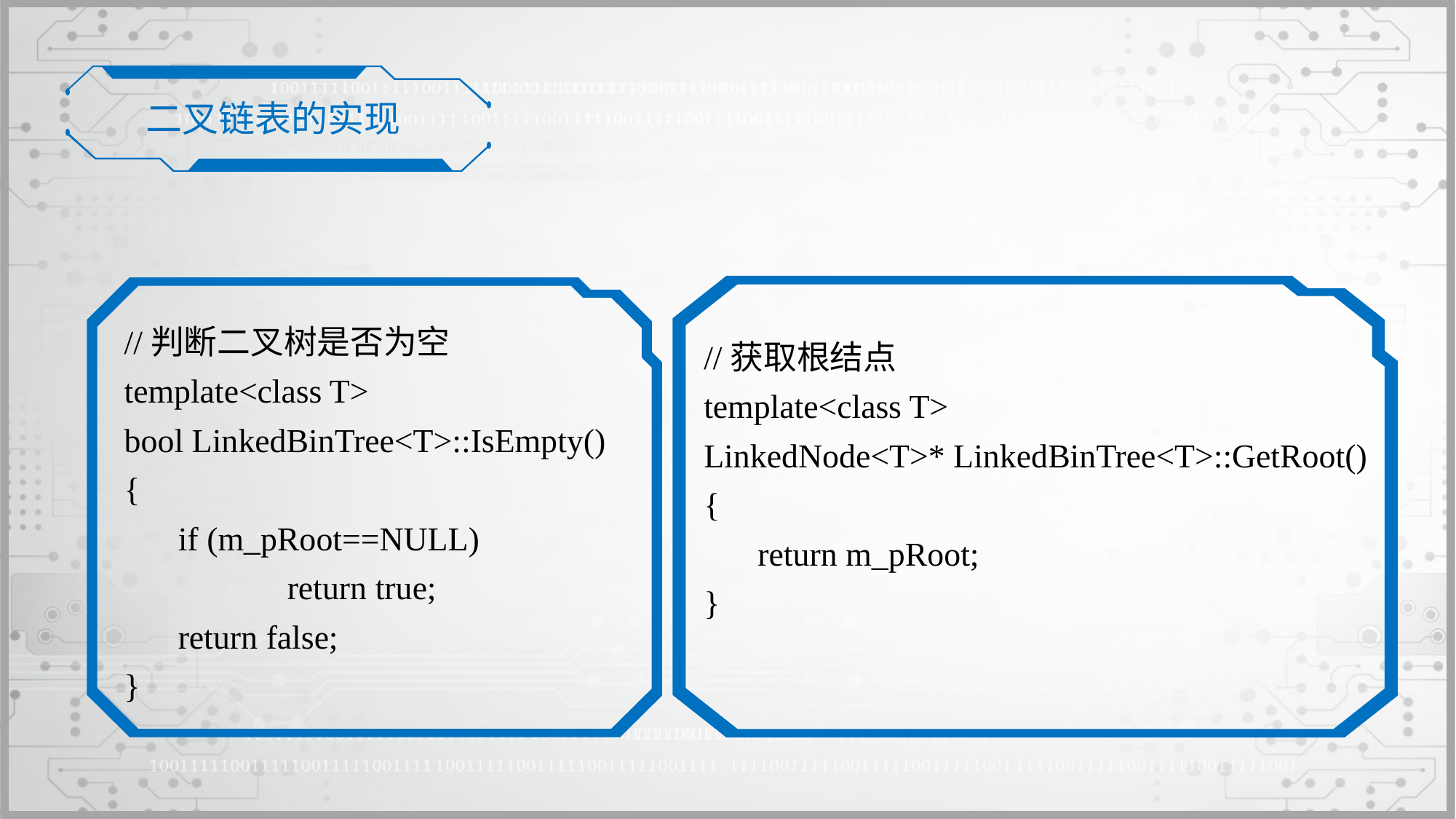

二叉链表的实现

//判断二叉树是否为空
template<class T>
bool LinkedBinTree<T>::IsEmpty()
{
	if (m_pRoot==NULL)
		return true;
	return false;
}

//获取根结点
template<class T>
LinkedNode<T>* LinkedBinTree<T>::GetRoot()
{
	return m_pRoot;
}